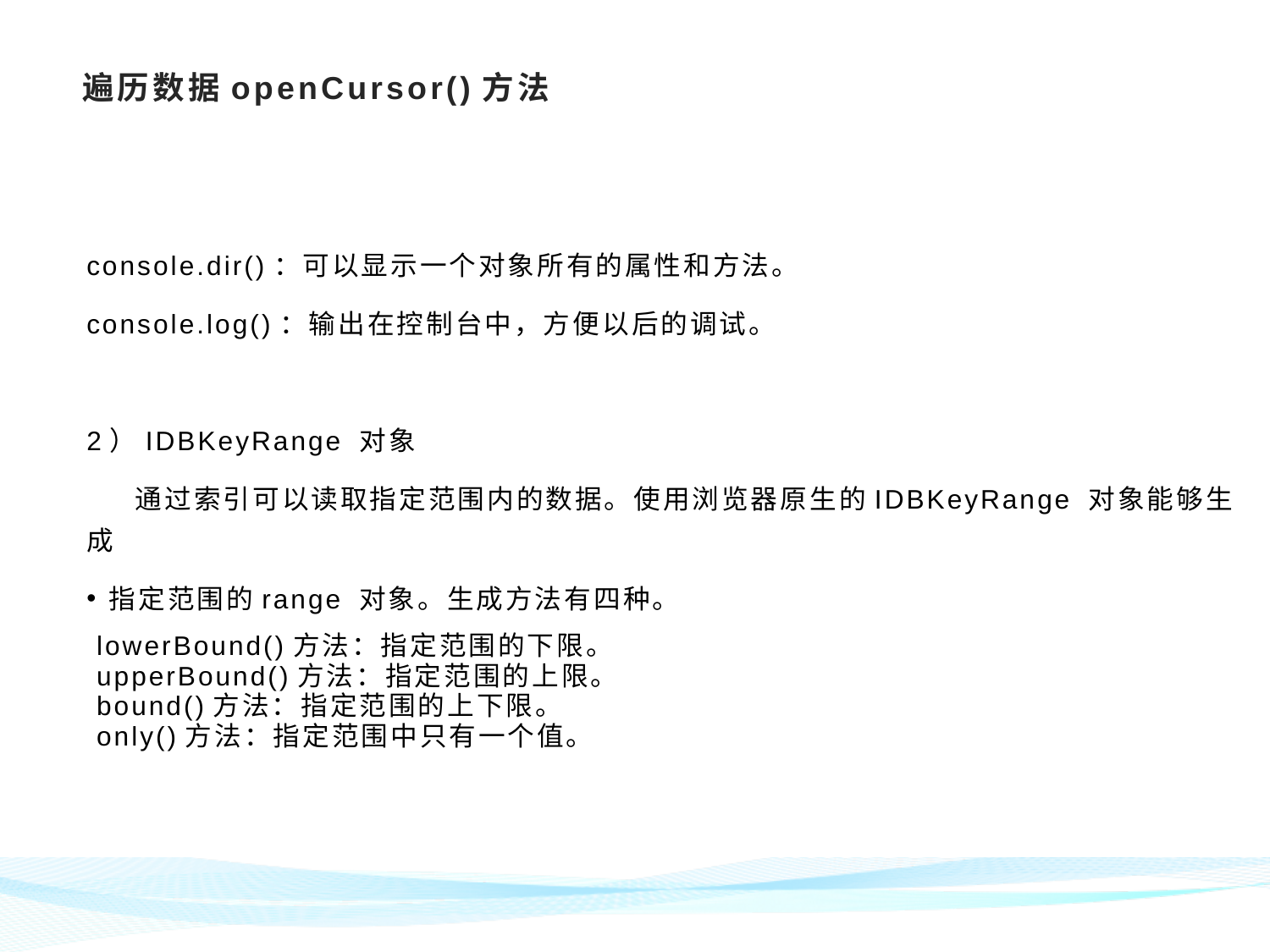

# 遍历数据openCursor()方法
console.dir()：可以显示一个对象所有的属性和方法。
console.log()：输出在控制台中，方便以后的调试。

2）IDBKeyRange 对象
     通过索引可以读取指定范围内的数据。使用浏览器原生的IDBKeyRange 对象能够生成
指定范围的range 对象。生成方法有四种。
 lowerBound()方法：指定范围的下限。
 upperBound()方法：指定范围的上限。
 bound()方法：指定范围的上下限。
 only()方法：指定范围中只有一个值。